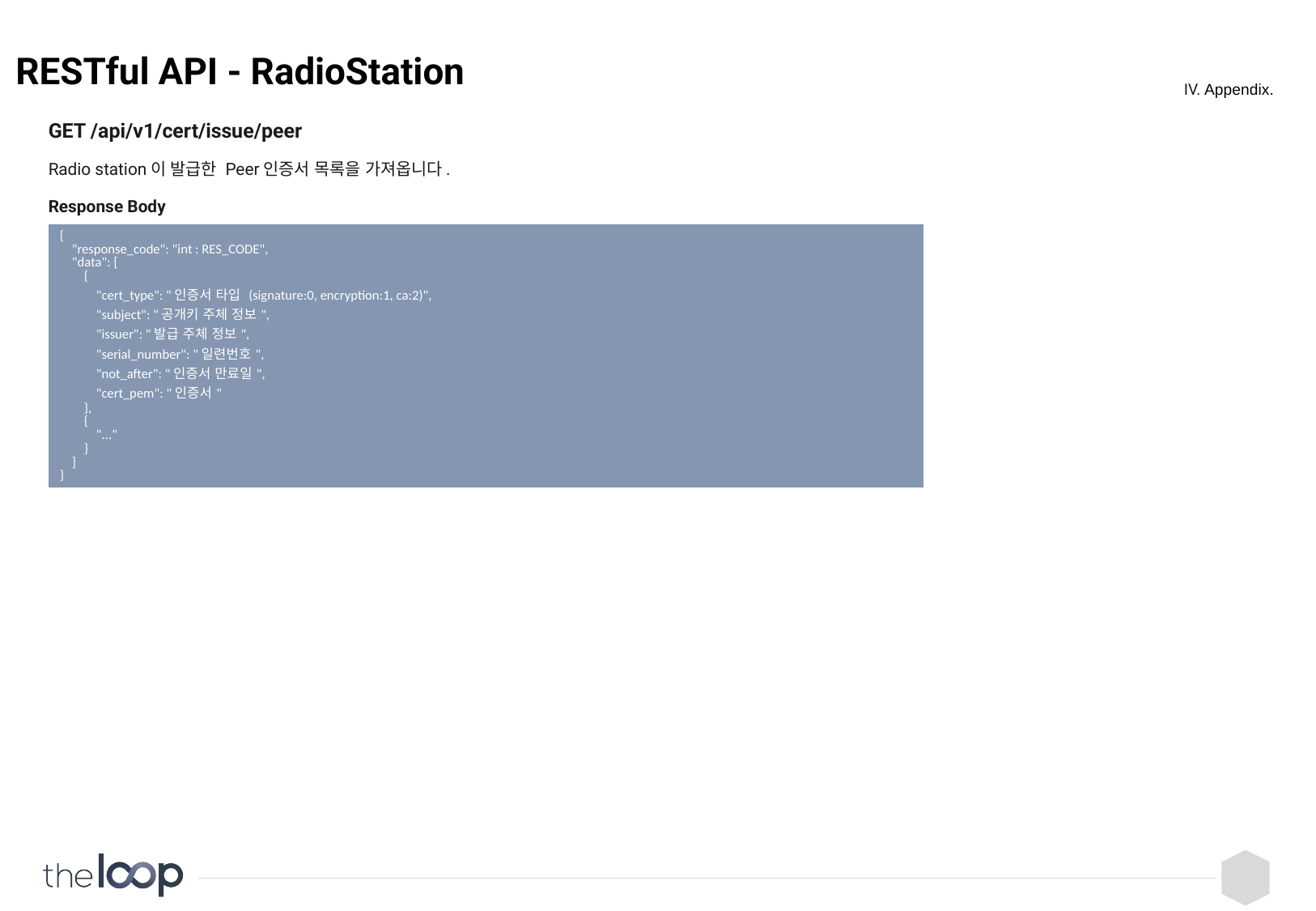

# RESTful API - RadioStation
IV. Appendix.
GET /api/v1/cert/issue/peer
Radio station이 발급한 Peer인증서 목록을 가져옵니다.
Response Body

| { "response\_code": "int : RES\_CODE", "data": [ { "cert\_type": "인증서 타입 (signature:0, encryption:1, ca:2)", "subject": "공개키 주체 정보", "issuer": "발급 주체 정보", "serial\_number": "일련번호", "not\_after": "인증서 만료일", "cert\_pem": "인증서" }, { "..." } ] } |
| --- |